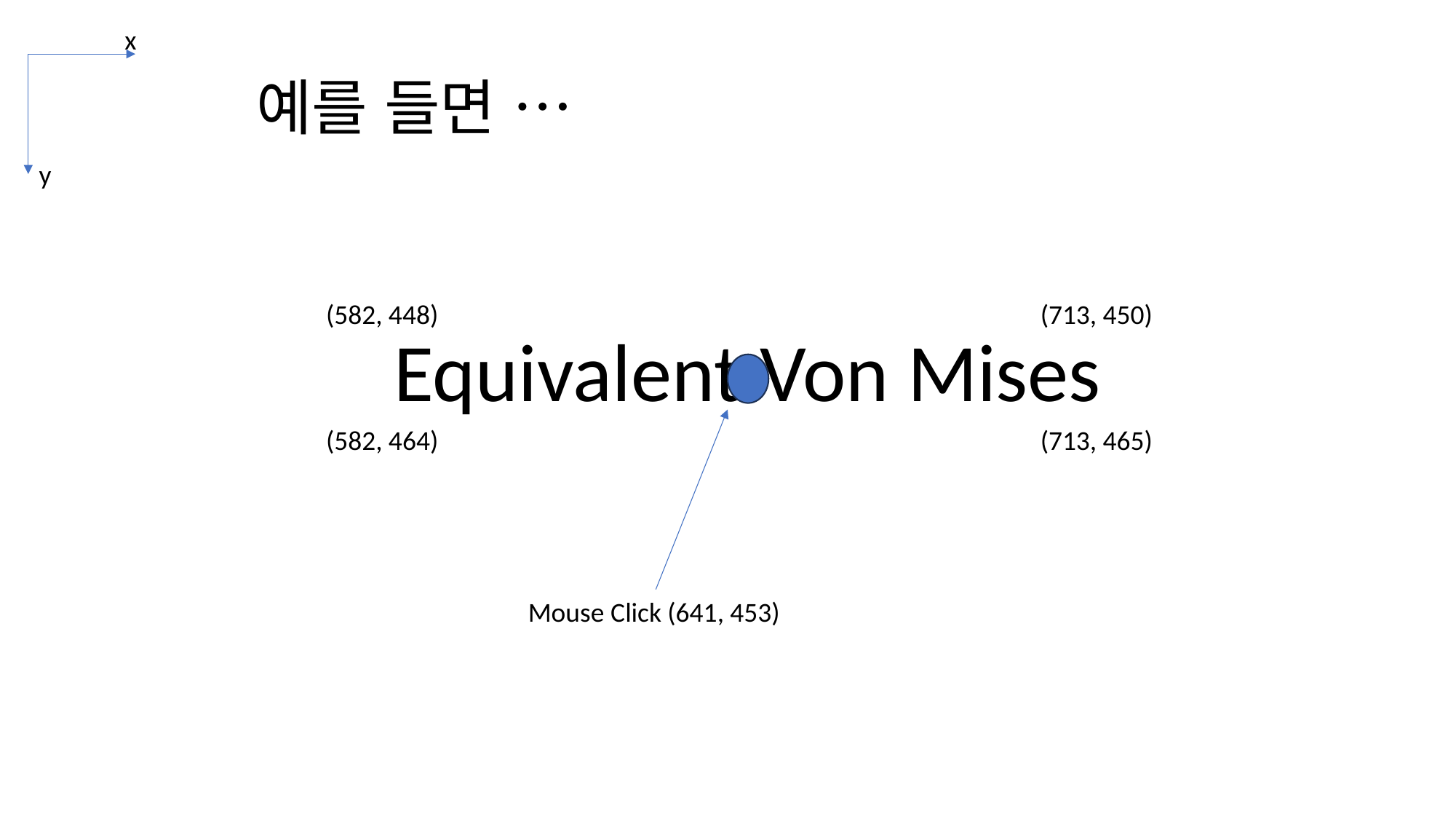

x
y
예를 들면 …
(582, 448)
(713, 450)
Equivalent Von Mises

Mouse Click (641, 453)
(582, 464)
(713, 465)